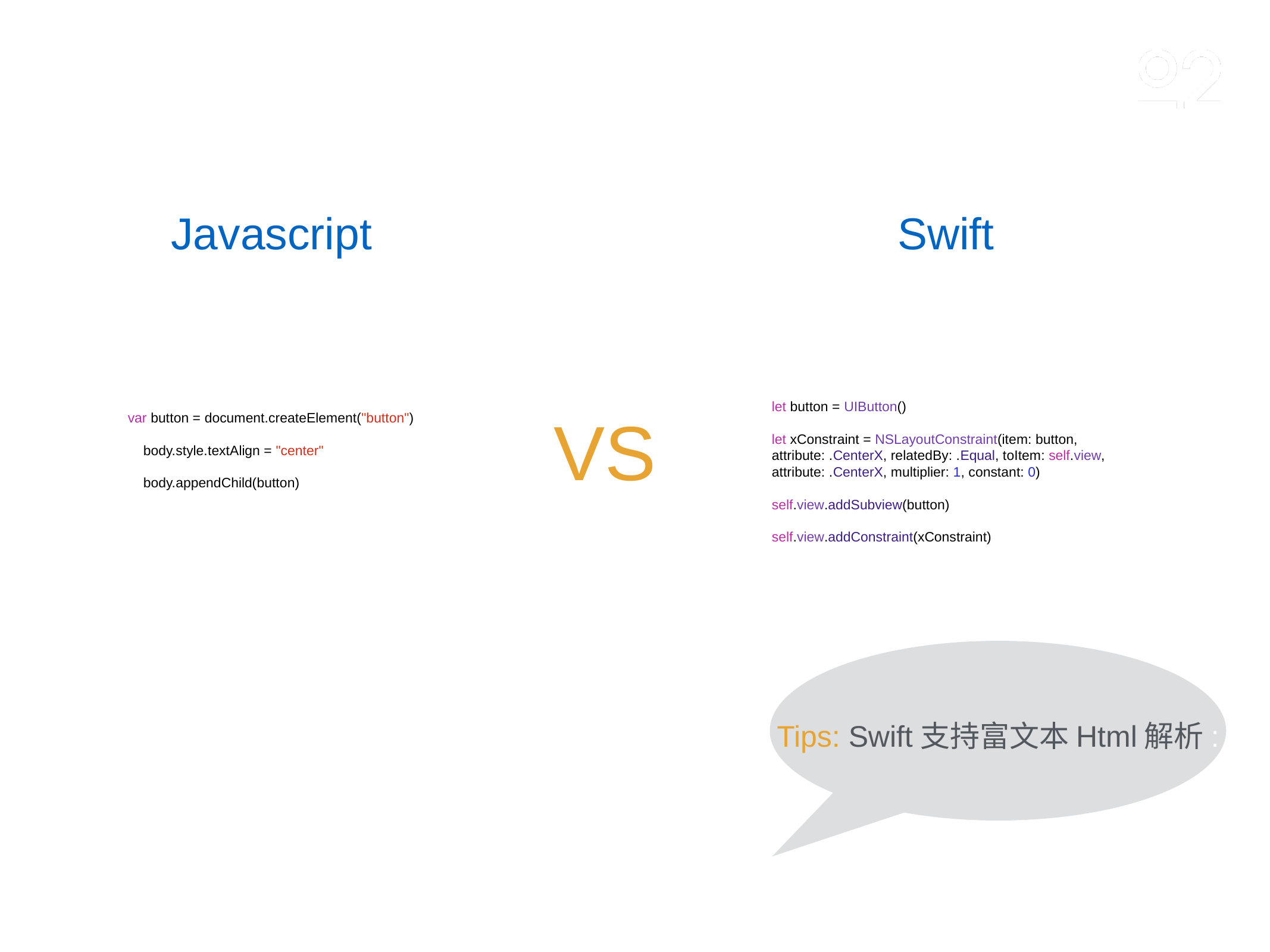

Javascript
Swift
let button = UIButton()

let xConstraint = NSLayoutConstraint(item: button, attribute: .CenterX, relatedBy: .Equal, toItem: self.view, attribute: .CenterX, multiplier: 1, constant: 0)

self.view.addSubview(button)

self.view.addConstraint(xConstraint)
var button = document.createElement("button")

    body.style.textAlign = "center"

    body.appendChild(button)
VS

Tips: Swift支持富文本Html解析: